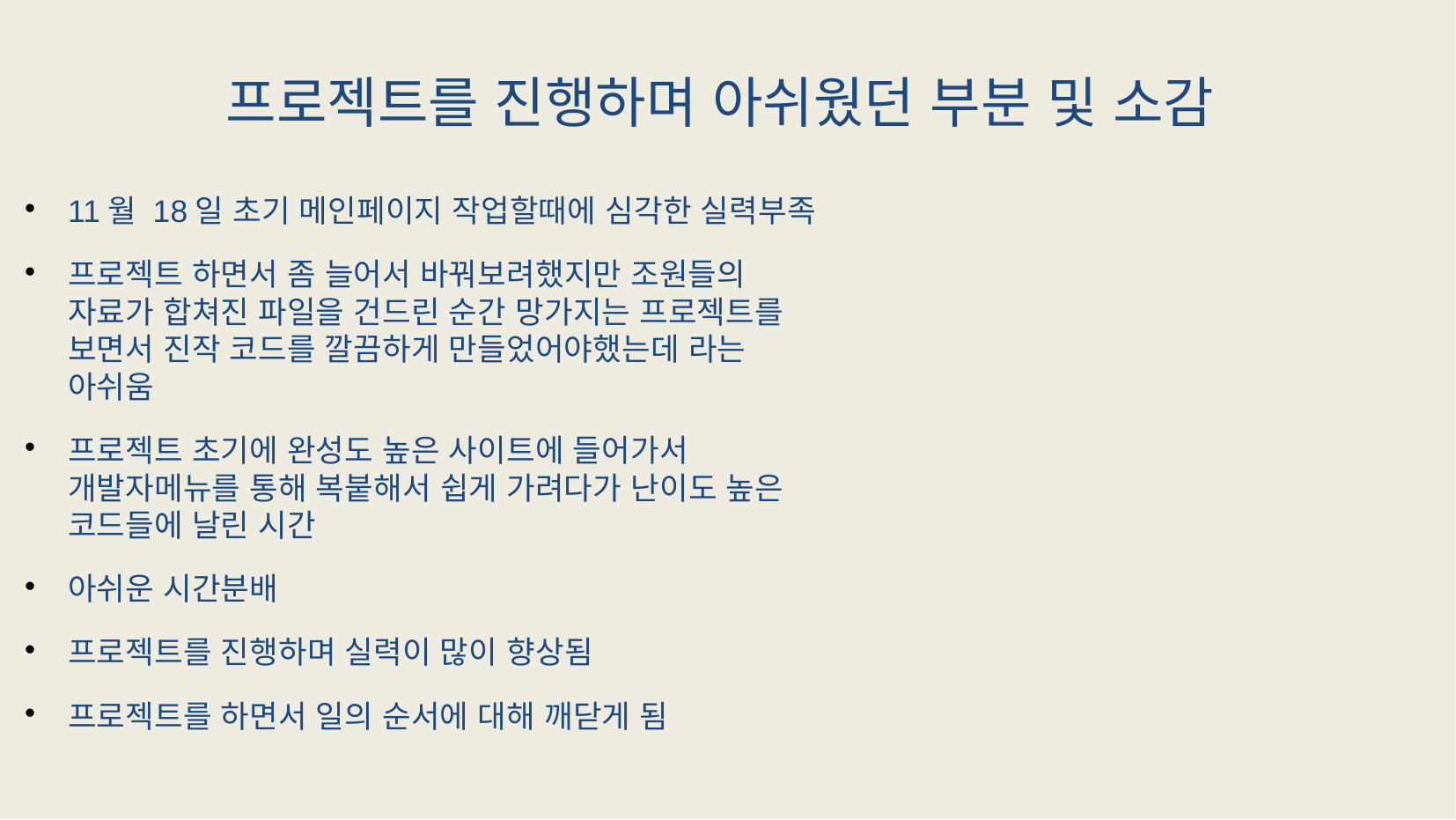

# 프로젝트를 진행하며 아쉬웠던 부분 및 소감
11월 18일 초기 메인페이지 작업할때에 심각한 실력부족
프로젝트 하면서 좀 늘어서 바꿔보려했지만 조원들의 자료가 합쳐진 파일을 건드린 순간 망가지는 프로젝트를 보면서 진작 코드를 깔끔하게 만들었어야했는데 라는 아쉬움
프로젝트 초기에 완성도 높은 사이트에 들어가서 개발자메뉴를 통해 복붙해서 쉽게 가려다가 난이도 높은 코드들에 날린 시간
아쉬운 시간분배
프로젝트를 진행하며 실력이 많이 향상됨
프로젝트를 하면서 일의 순서에 대해 깨닫게 됨